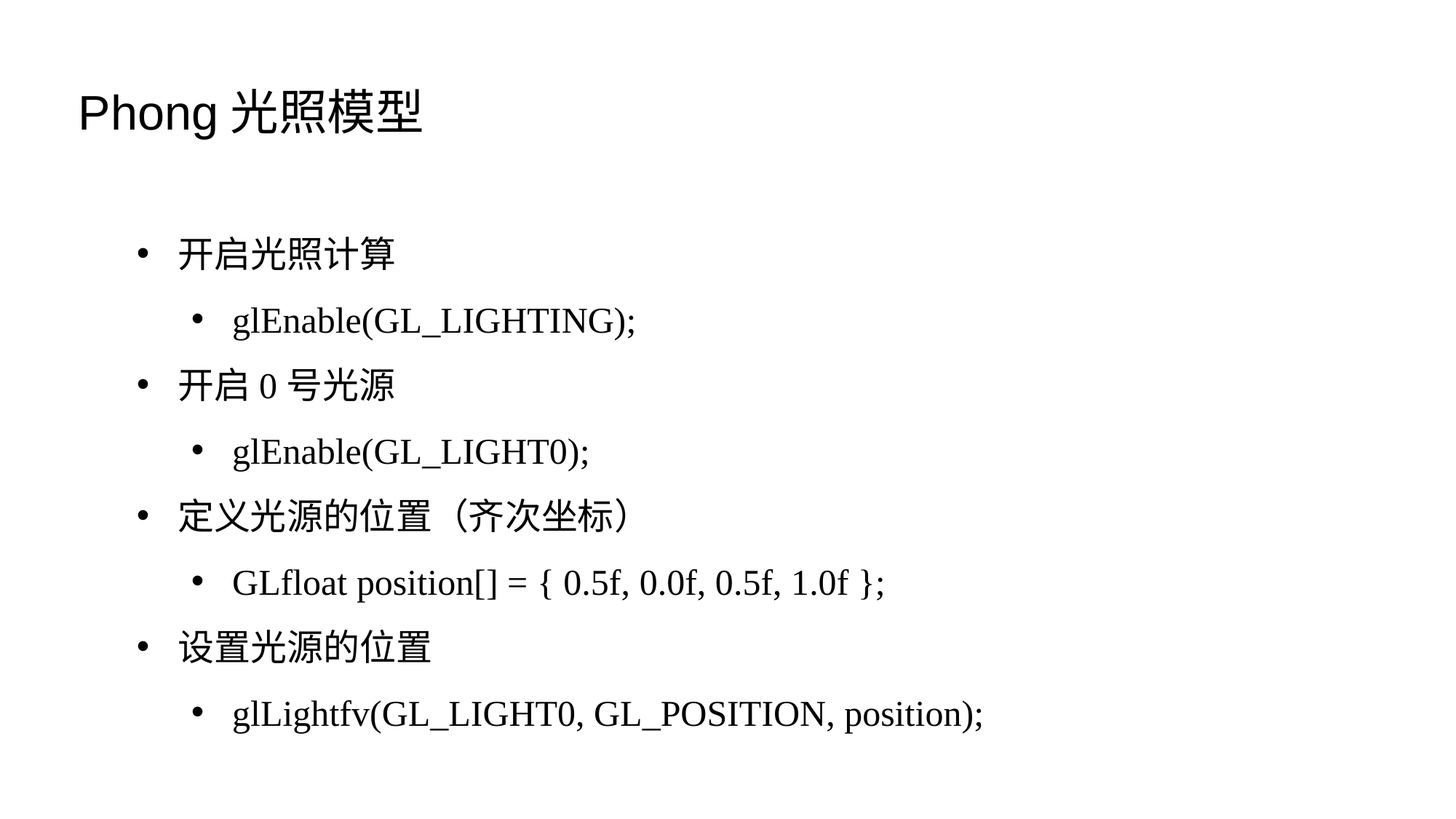

Phong光照模型
开启光照计算
glEnable(GL_LIGHTING);
开启0号光源
glEnable(GL_LIGHT0);
定义光源的位置（齐次坐标）
GLfloat position[] = { 0.5f, 0.0f, 0.5f, 1.0f };
设置光源的位置
glLightfv(GL_LIGHT0, GL_POSITION, position);